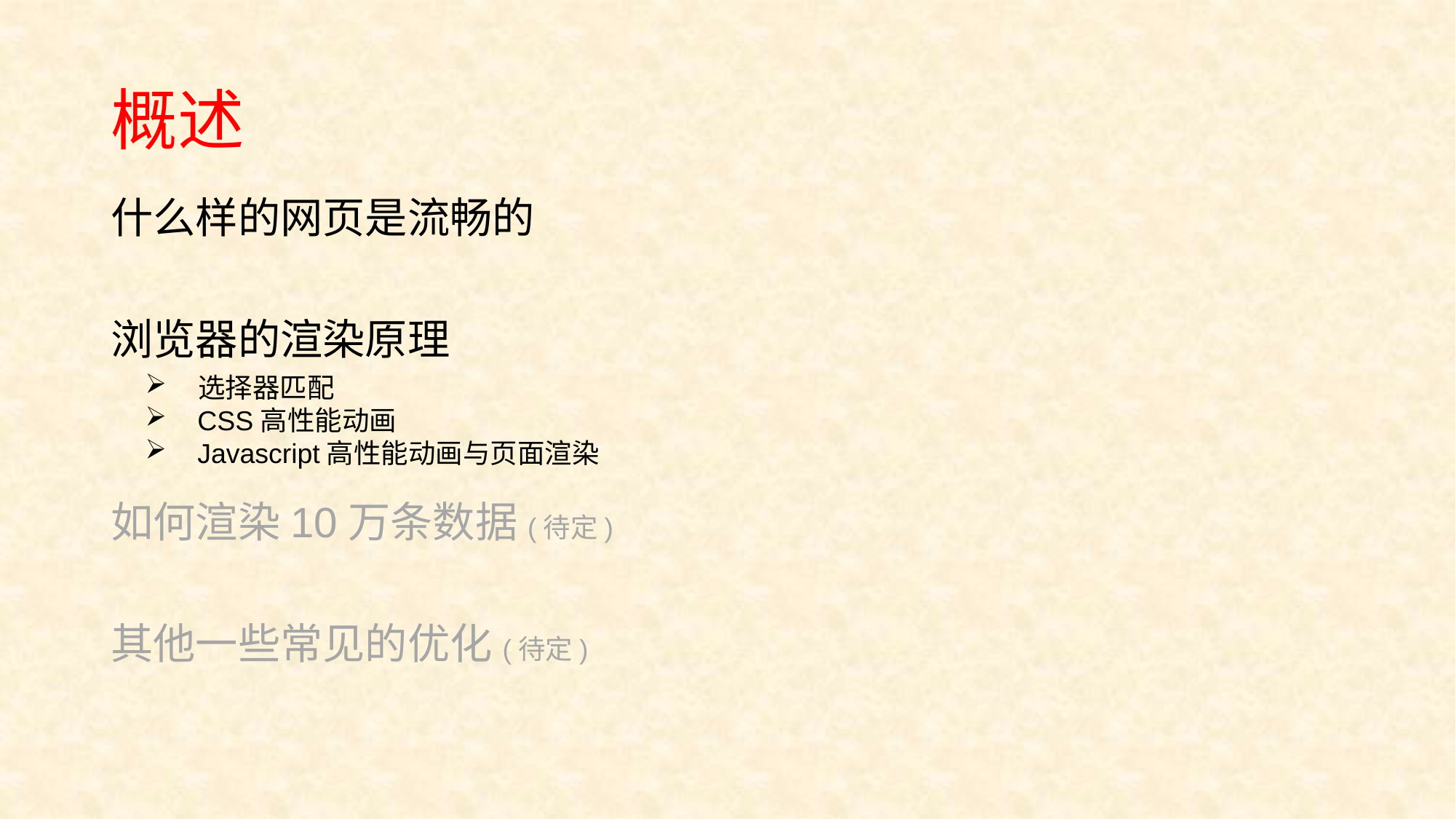

# 概述
什么样的网页是流畅的

浏览器的渲染原理

如何渲染10万条数据(待定)

其他一些常见的优化(待定)

    选择器匹配
    CSS高性能动画
    Javascript高性能动画与页面渲染